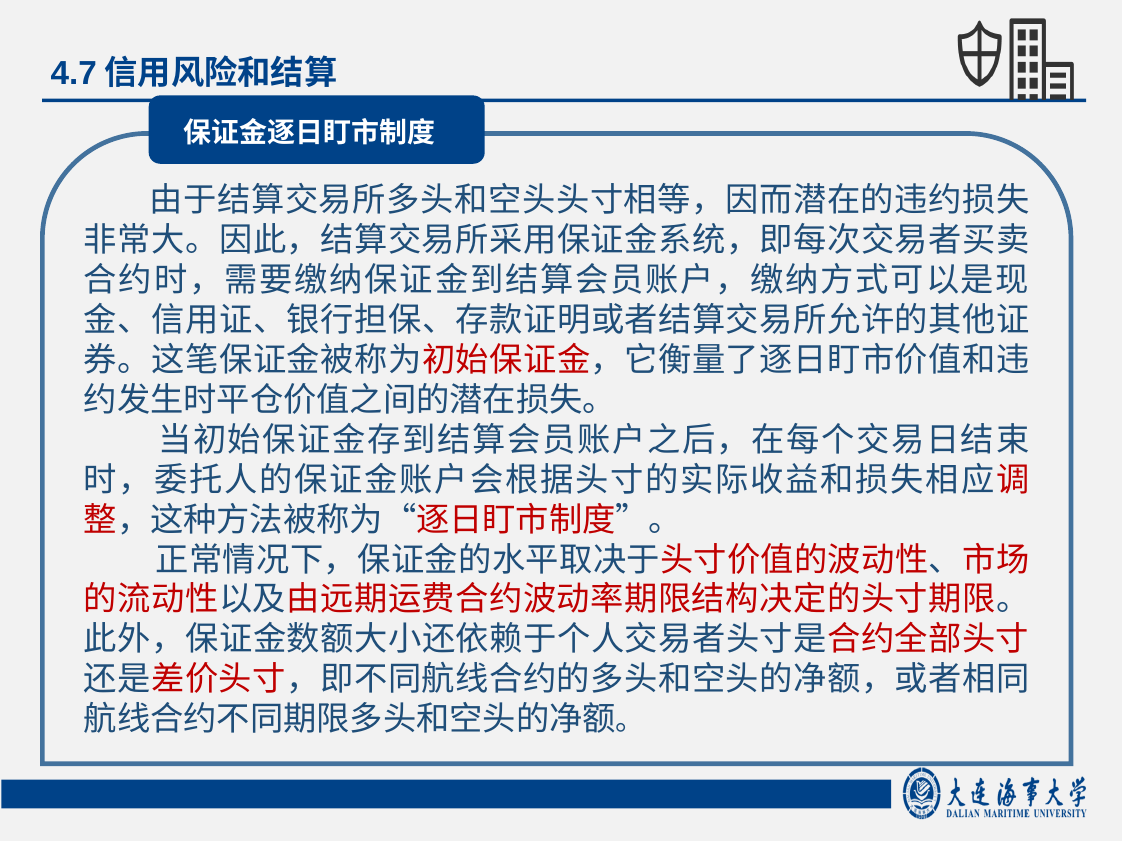

4.7信用风险和结算

保证金逐日盯市制度

       由于结算交易所多头和空头头寸相等，因而潜在的违约损失非常大。因此，结算交易所采用保证金系统，即每次交易者买卖合约时，需要缴纳保证金到结算会员账户，缴纳方式可以是现金、信用证、银行担保、存款证明或者结算交易所允许的其他证券。这笔保证金被称为初始保证金，它衡量了逐日盯市价值和违约发生时平仓价值之间的潜在损失。
       当初始保证金存到结算会员账户之后，在每个交易日结束时，委托人的保证金账户会根据头寸的实际收益和损失相应调整，这种方法被称为“逐日盯市制度”。
        正常情况下，保证金的水平取决于头寸价值的波动性、市场的流动性以及由远期运费合约波动率期限结构决定的头寸期限。此外，保证金数额大小还依赖于个人交易者头寸是合约全部头寸还是差价头寸，即不同航线合约的多头和空头的净额，或者相同航线合约不同期限多头和空头的净额。